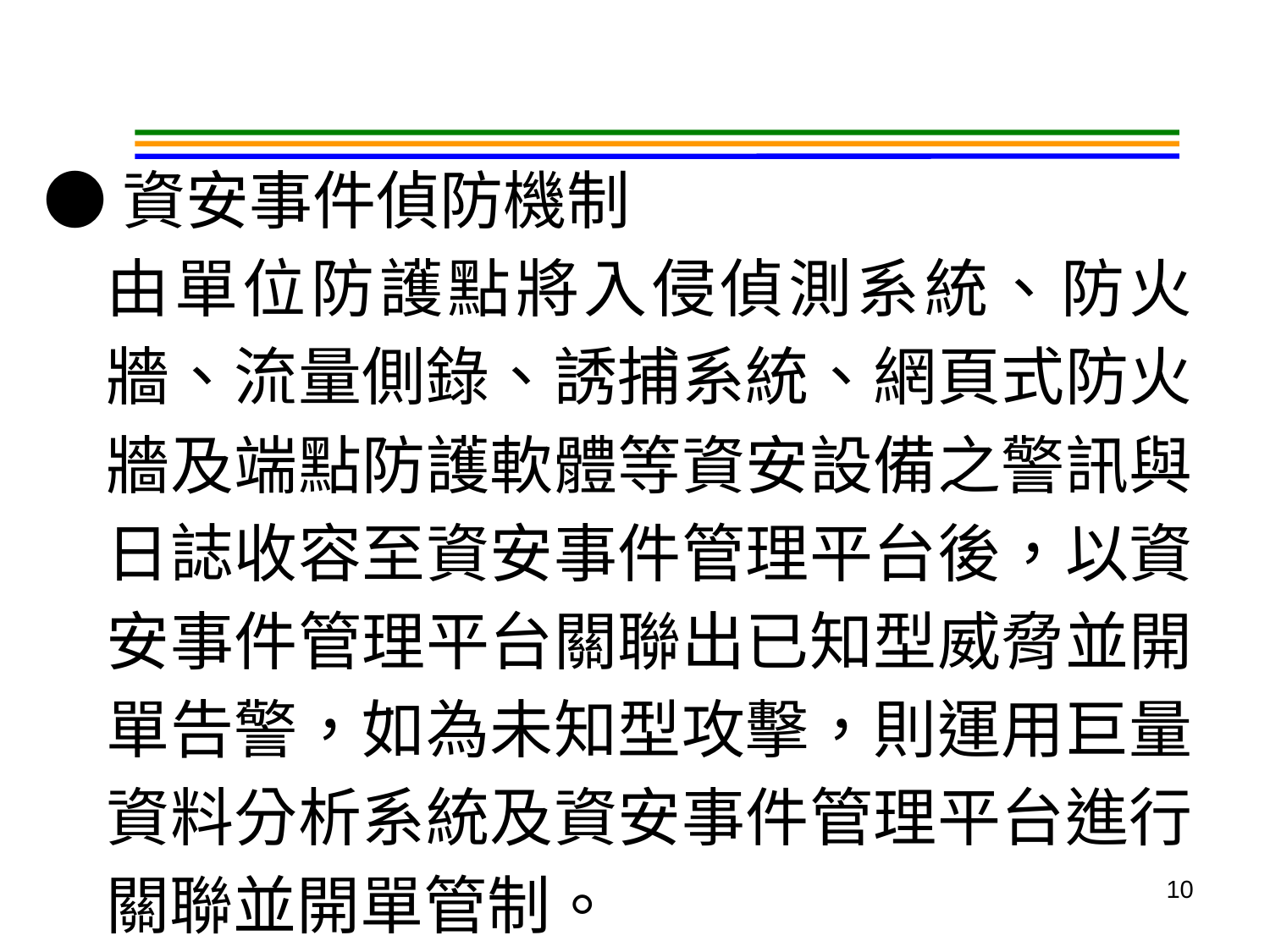

●資安事件偵防機制
由單位防護點將入侵偵測系統、防火牆、流量側錄、誘捕系統、網頁式防火牆及端點防護軟體等資安設備之警訊與日誌收容至資安事件管理平台後，以資安事件管理平台關聯出已知型威脅並開單告警，如為未知型攻擊，則運用巨量資料分析系統及資安事件管理平台進行關聯並開單管制。
10